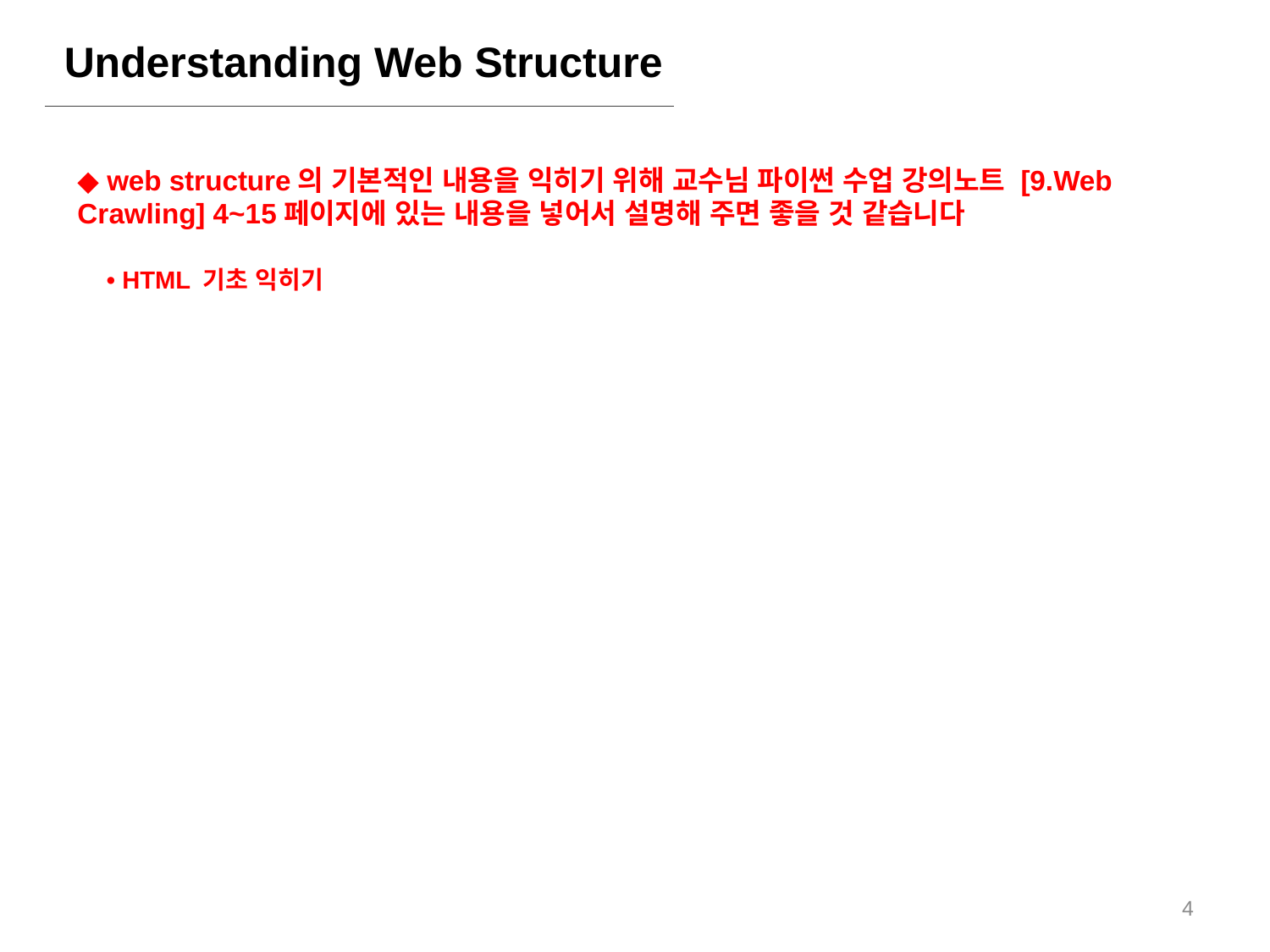

Understanding Web Structure
◆ web structure의 기본적인 내용을 익히기 위해 교수님 파이썬 수업 강의노트 [9.Web Crawling] 4~15페이지에 있는 내용을 넣어서 설명해 주면 좋을 것 같습니다
• HTML 기초 익히기
4